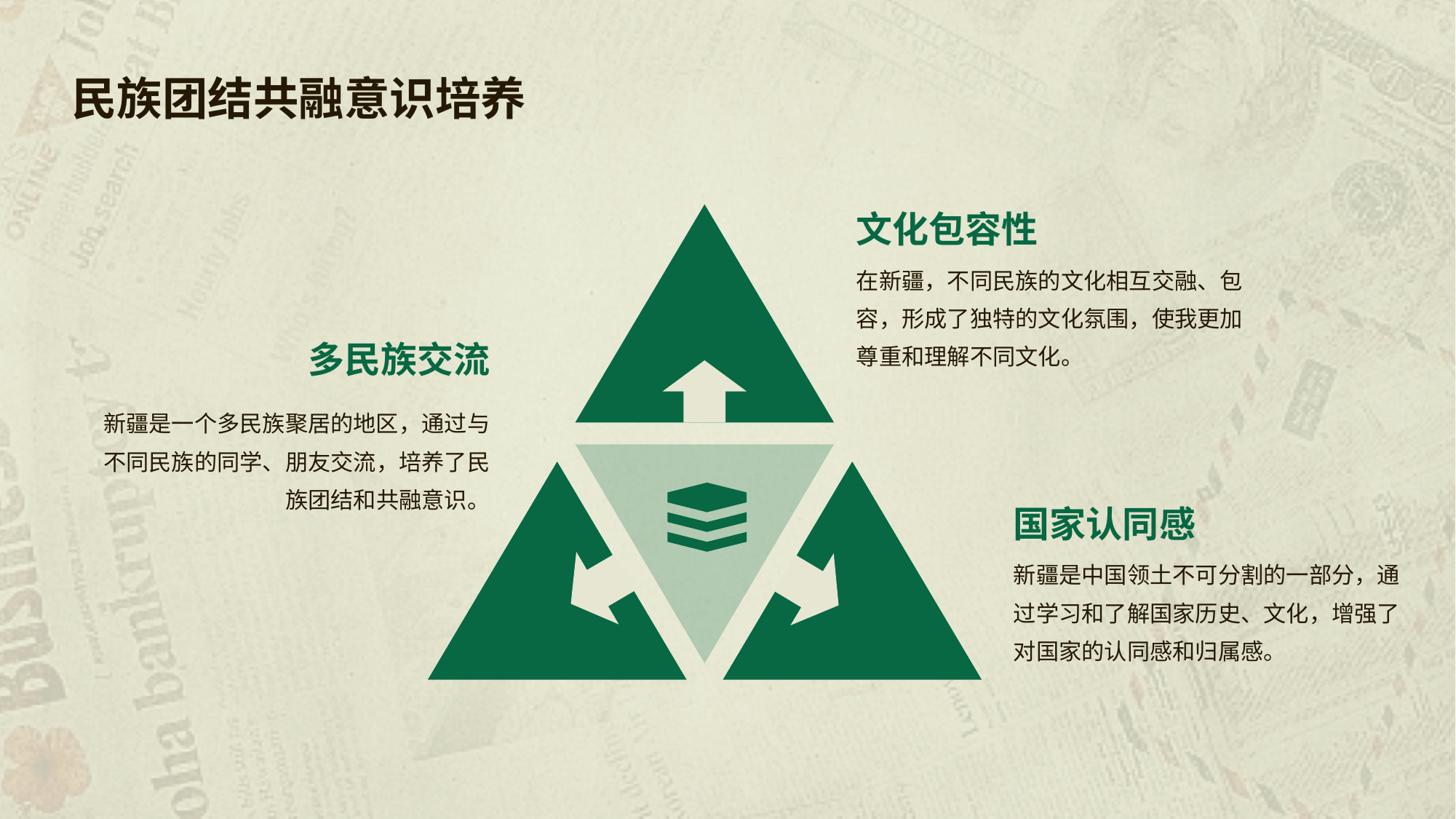

民族团结共融意识培养
文化包容性

在新疆，不同民族的文化相互交融、包容，形成了独特的文化氛围，使我更加尊重和理解不同文化。
多民族交流

新疆是一个多民族聚居的地区，通过与不同民族的同学、朋友交流，培养了民族团结和共融意识。

国家认同感

新疆是中国领土不可分割的一部分，通过学习和了解国家历史、文化，增强了对国家的认同感和归属感。